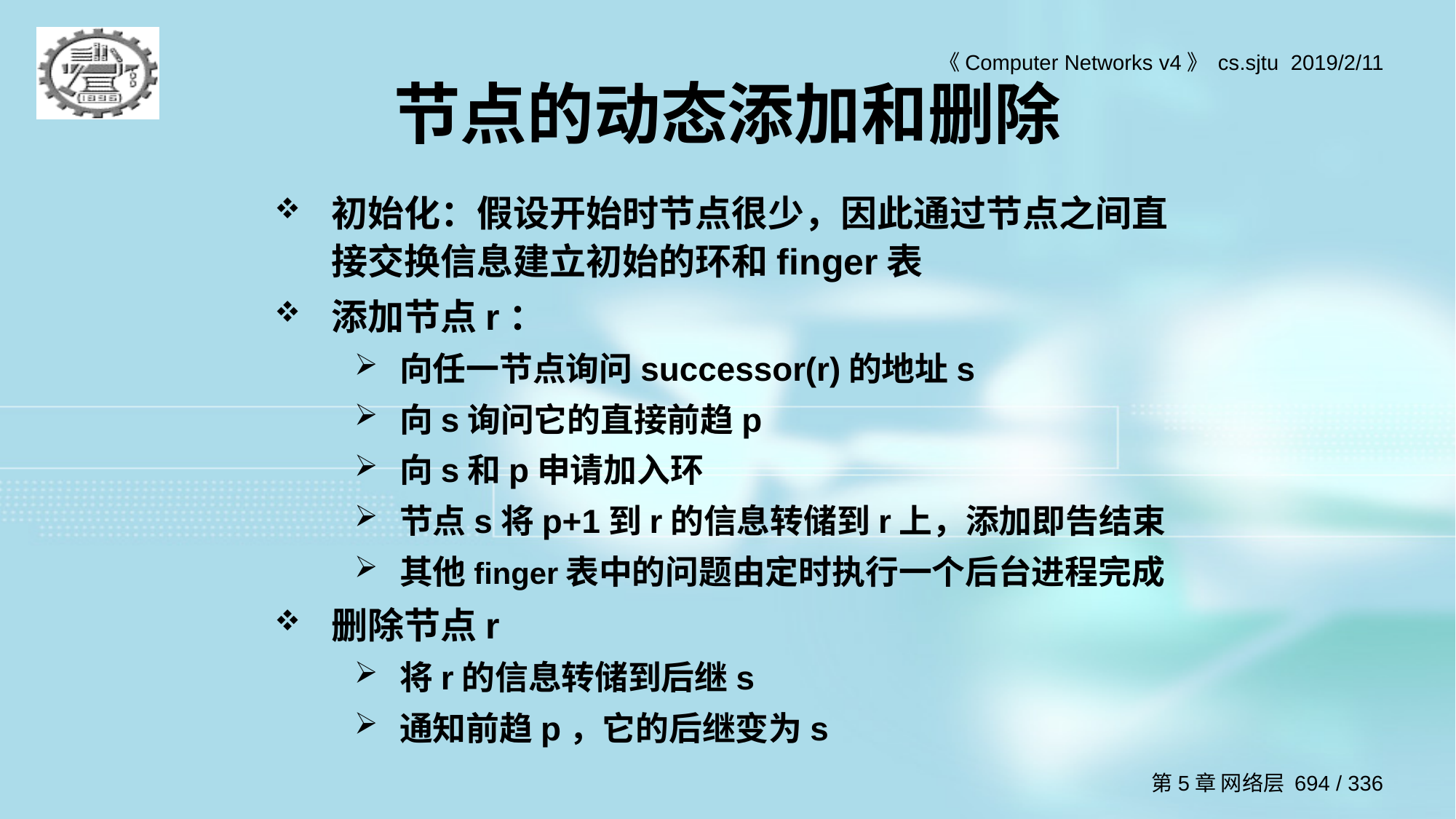

# 节点的动态添加和删除
初始化：假设开始时节点很少，因此通过节点之间直接交换信息建立初始的环和finger表
添加节点r：
向任一节点询问successor(r)的地址s
向s询问它的直接前趋p
向s和p申请加入环
节点s将p+1到r的信息转储到r上，添加即告结束
其他finger表中的问题由定时执行一个后台进程完成
删除节点r
将r的信息转储到后继s
通知前趋p，它的后继变为s